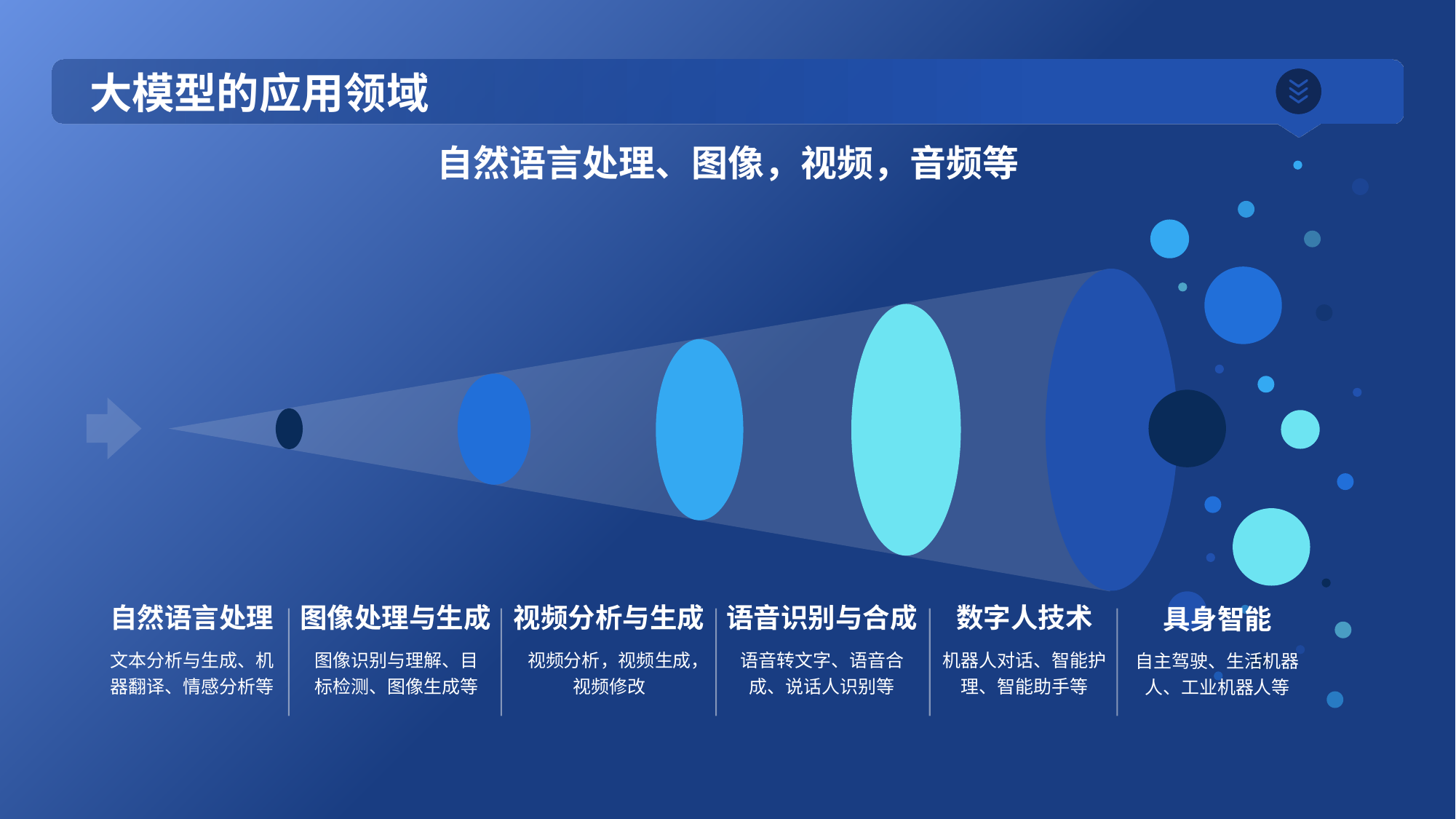

# 大模型的应用领域
自然语言处理、图像，视频，音频等

自然语言处理
文本分析与生成、机器翻译、情感分析等
图像处理与生成
图像识别与理解、目标检测、图像生成等
视频分析与生成
视频分析，视频生成，视频修改
语音识别与合成
语音转文字、语音合成、说话人识别等
数字人技术
机器人对话、智能护理、智能助手等
具身智能
自主驾驶、生活机器人、工业机器人等